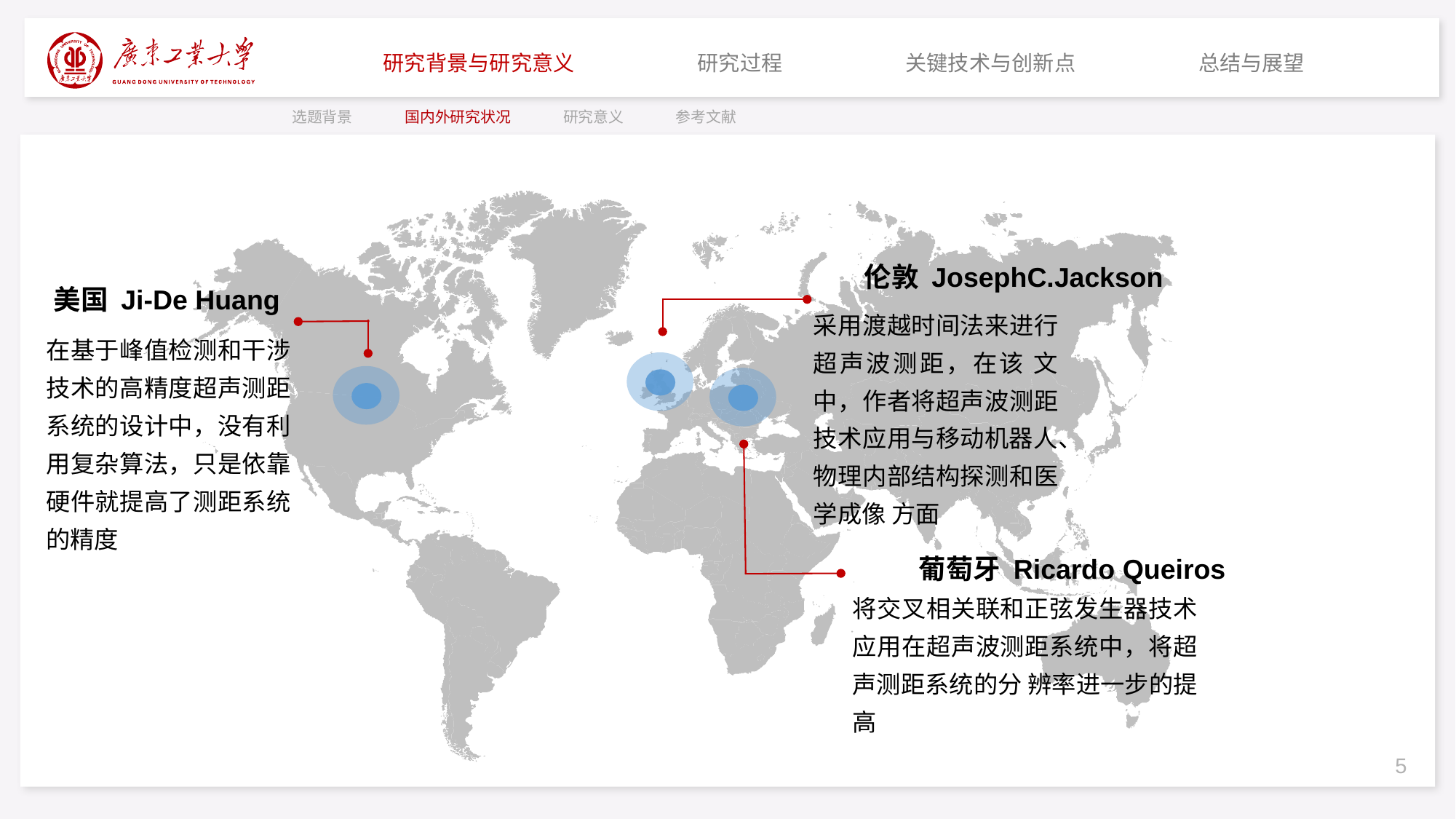

研究背景与研究意义
研究过程
关键技术与创新点
总结与展望
选题背景
国内外研究状况
研究意义
参考文献

伦敦 JosephC.Jackson
采用渡越时间法来进行超声波测距，在该 文中，作者将超声波测距技术应用与移动机器人、物理内部结构探测和医学成像 方面
美国 Ji-De Huang
在基于峰值检测和干涉技术的高精度超声测距系统的设计中，没有利用复杂算法，只是依靠 硬件就提高了测距系统的精度

葡萄牙 Ricardo Queiros
将交叉相关联和正弦发生器技术应用在超声波测距系统中，将超声测距系统的分 辨率进一步的提高
5